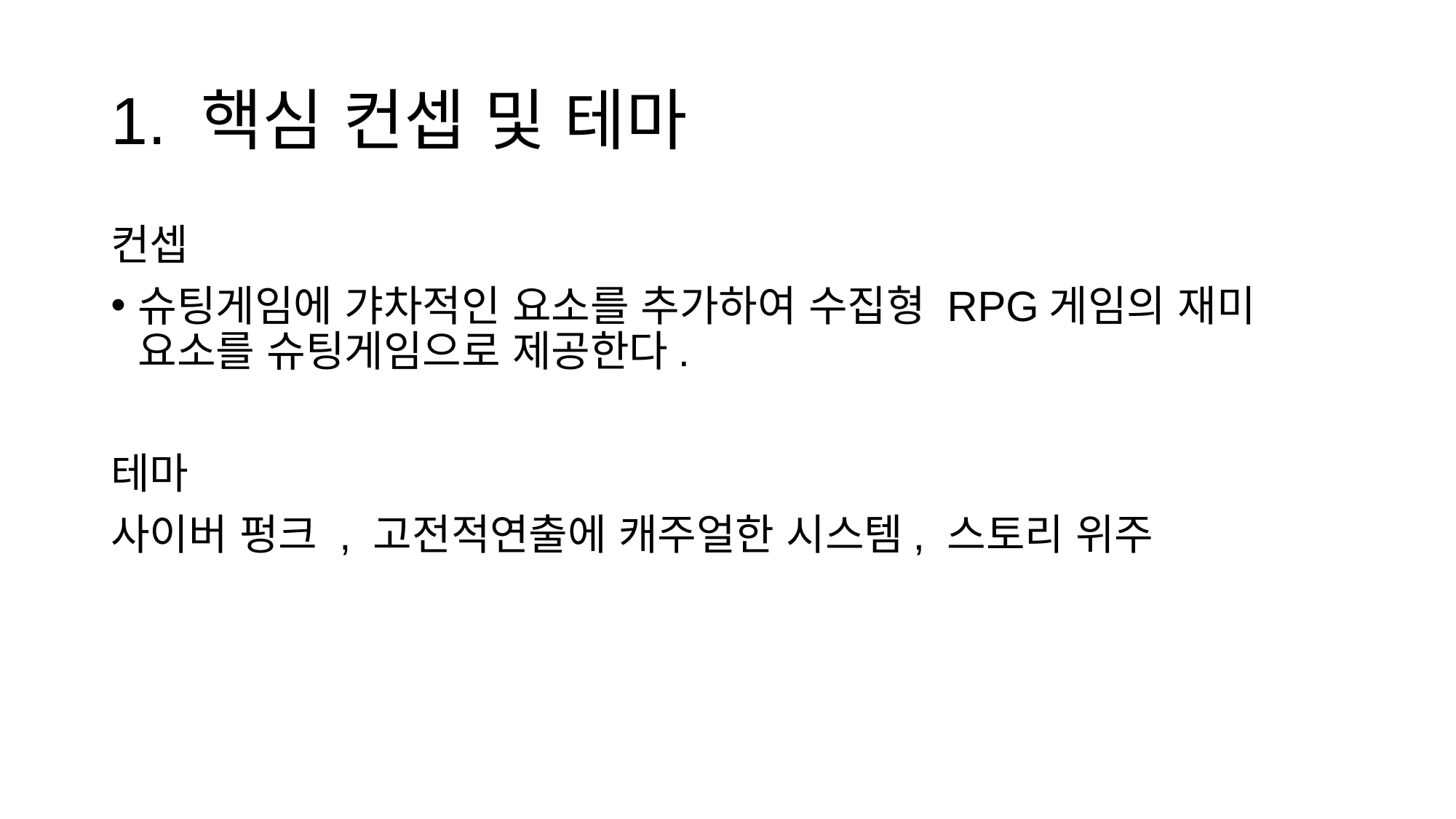

# 1. 핵심 컨셉 및 테마
컨셉
슈팅게임에 갸차적인 요소를 추가하여 수집형 RPG게임의 재미 요소를 슈팅게임으로 제공한다.

테마
사이버 펑크 , 고전적연출에 캐주얼한 시스템, 스토리 위주